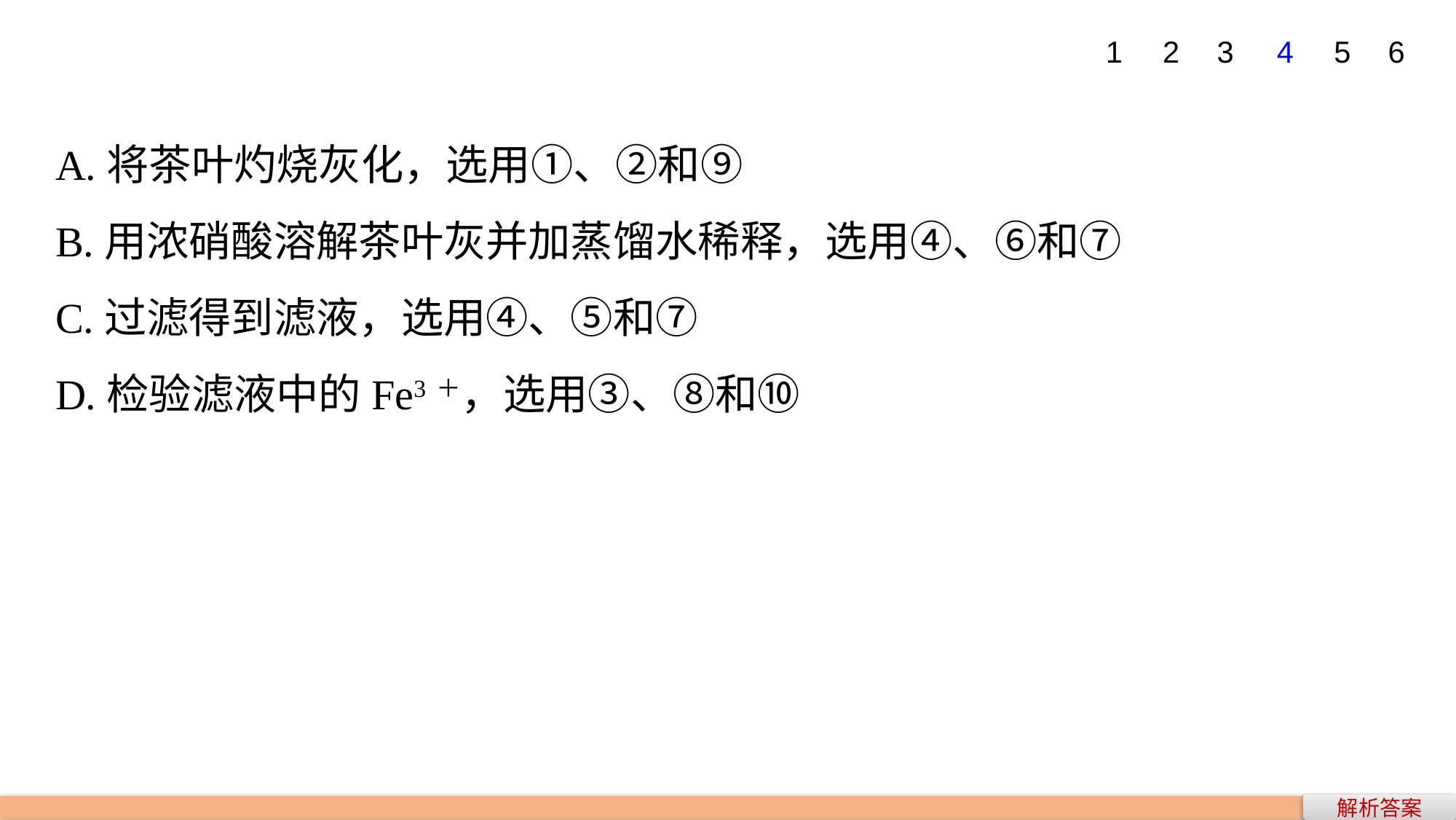

1
2
3
4
5
6
A.将茶叶灼烧灰化，选用①、②和⑨
B.用浓硝酸溶解茶叶灰并加蒸馏水稀释，选用④、⑥和⑦
C.过滤得到滤液，选用④、⑤和⑦
D.检验滤液中的Fe3＋，选用③、⑧和⑩
解析答案